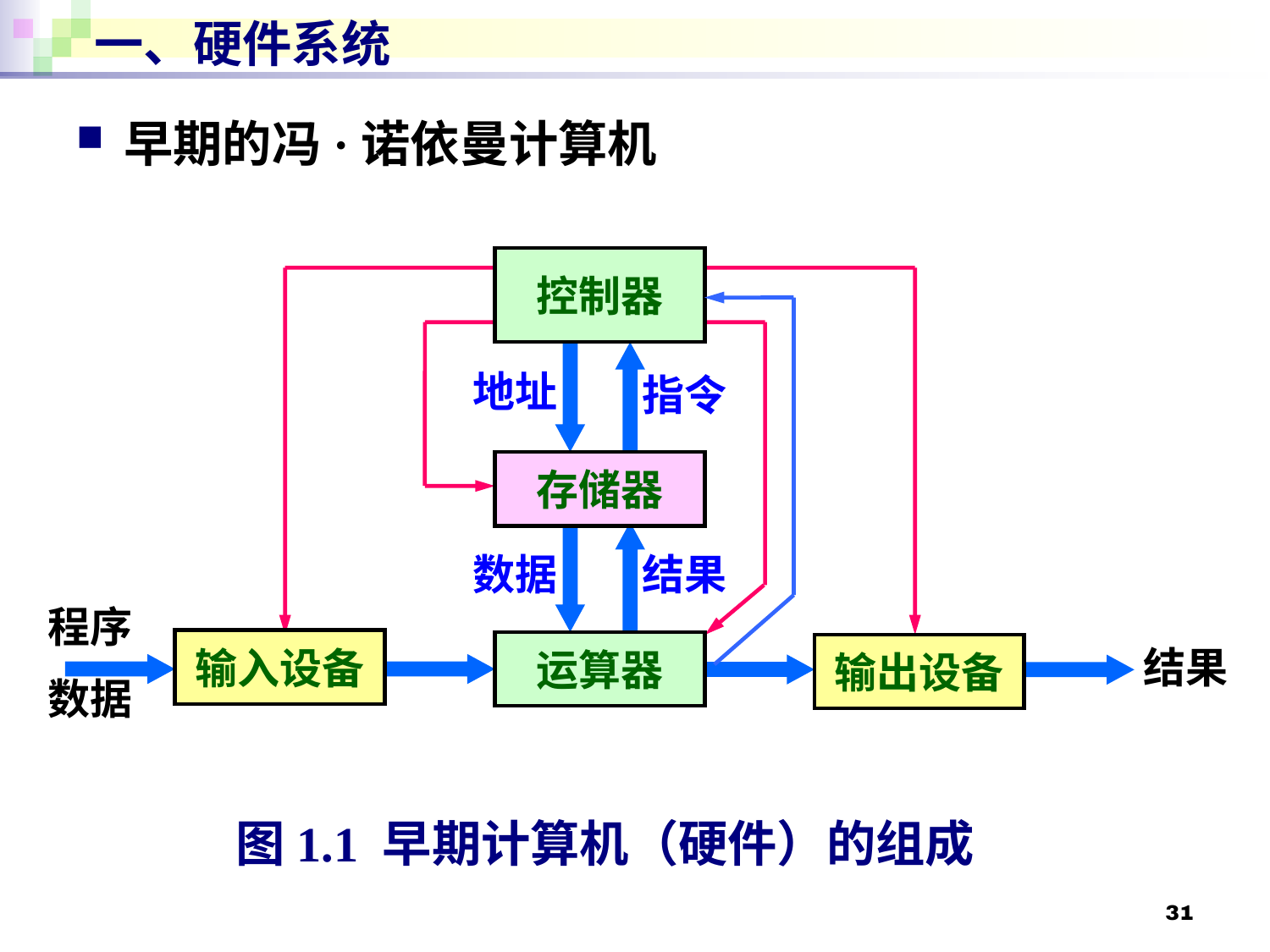

# 一、硬件系统
早期的冯·诺依曼计算机
控制器

地址
指令

存储器

数据
结果

程序
数据

输入设备
运算器
输出设备
结果

图1.1 早期计算机（硬件）的组成
31